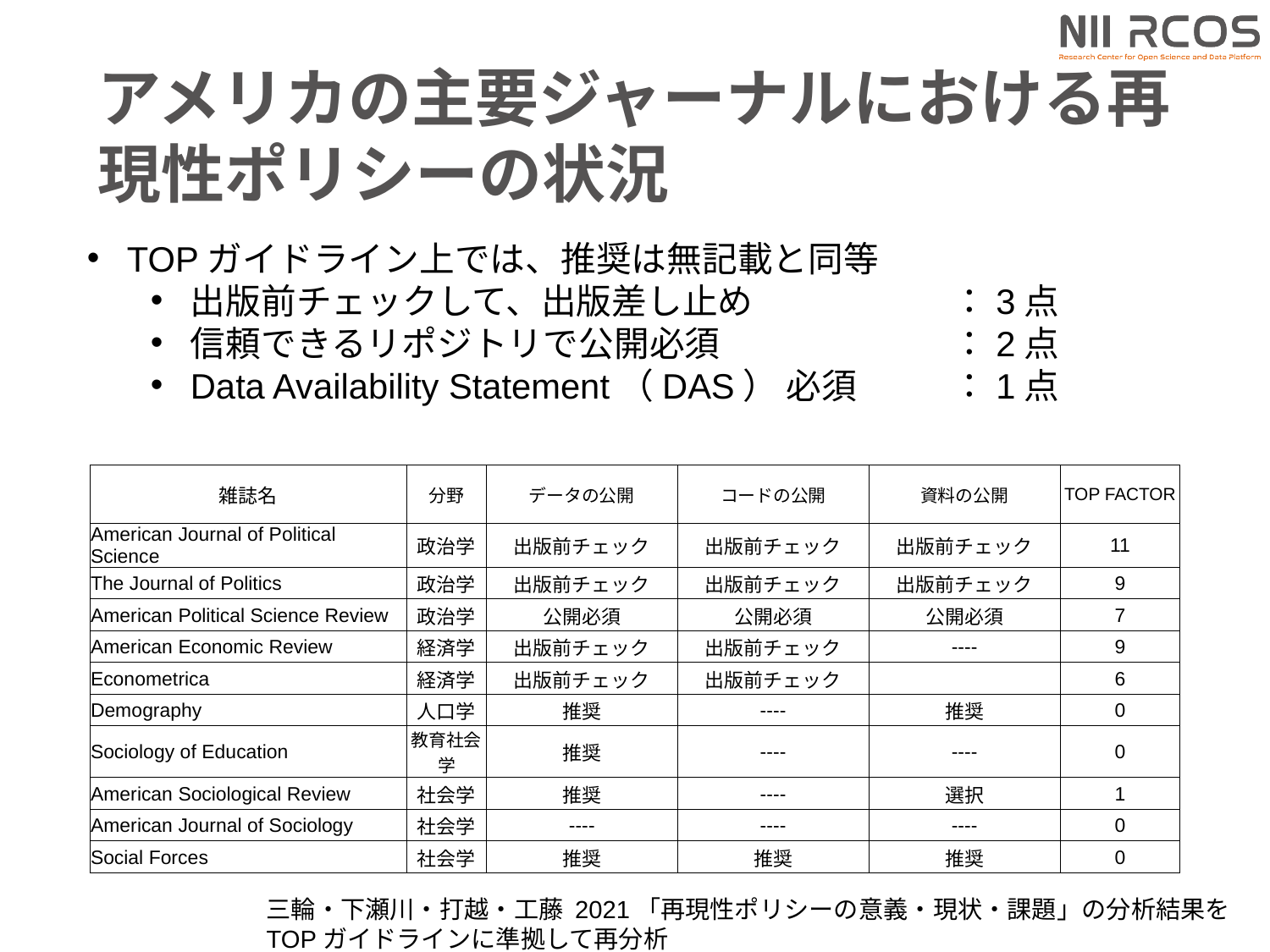

# アメリカの主要ジャーナルにおける再現性ポリシーの状況
TOPガイドライン上では、推奨は無記載と同等
出版前チェックして、出版差し止め　		：3点
信頼できるリポジトリで公開必須　　		：2点
Data Availability Statement（DAS） 必須 	：1点
|  |  |  |  |  |  |
| --- | --- | --- | --- | --- | --- |
| 雑誌名 | 分野 | データの公開 | コードの公開 | 資料の公開 | TOP FACTOR |
| American Journal of Political Science | 政治学 | 出版前チェック | 出版前チェック | 出版前チェック | 11 |
| The Journal of Politics | 政治学 | 出版前チェック | 出版前チェック | 出版前チェック | 9 |
| American Political Science Review | 政治学 | 公開必須 | 公開必須 | 公開必須 | 7 |
| American Economic Review | 経済学 | 出版前チェック | 出版前チェック | ---- | 9 |
| Econometrica | 経済学 | 出版前チェック | 出版前チェック |  | 6 |
| Demography | 人口学 | 推奨 | ---- | 推奨 | 0 |
| Sociology of Education | 教育社会学 | 推奨 | ---- | ---- | 0 |
| American Sociological Review | 社会学 | 推奨 | ---- | 選択 | 1 |
| American Journal of Sociology | 社会学 | ---- | ---- | ---- | 0 |
| Social Forces | 社会学 | 推奨 | 推奨 | 推奨 | 0 |
三輪・下瀬川・打越・工藤 2021「再現性ポリシーの意義・現状・課題」の分析結果を
TOPガイドラインに準拠して再分析